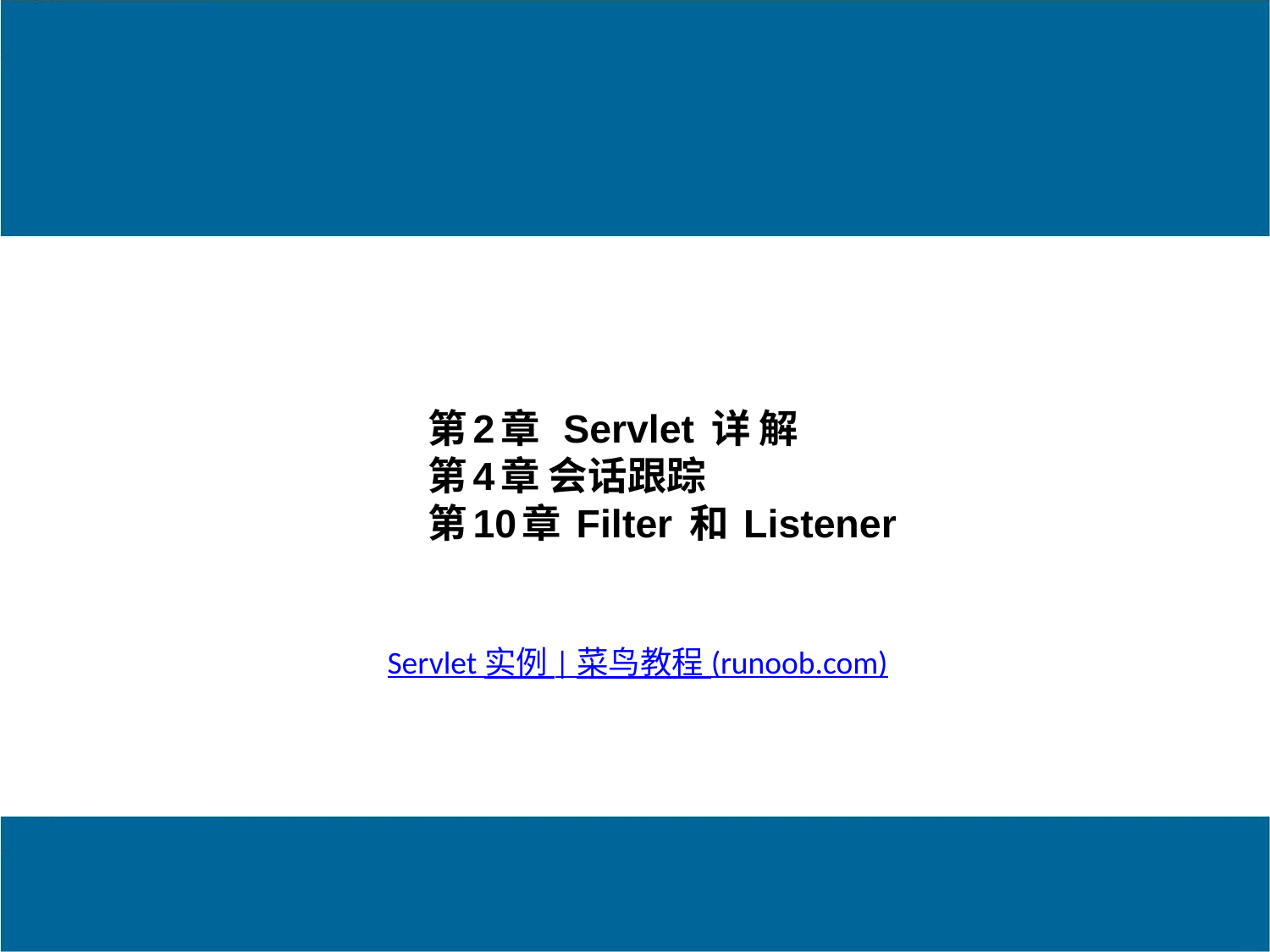

# 第2章  Servlet 详 解 第4章 会话跟踪 第10章 Filter 和 Listener
Servlet 实例 | 菜鸟教程 (runoob.com)